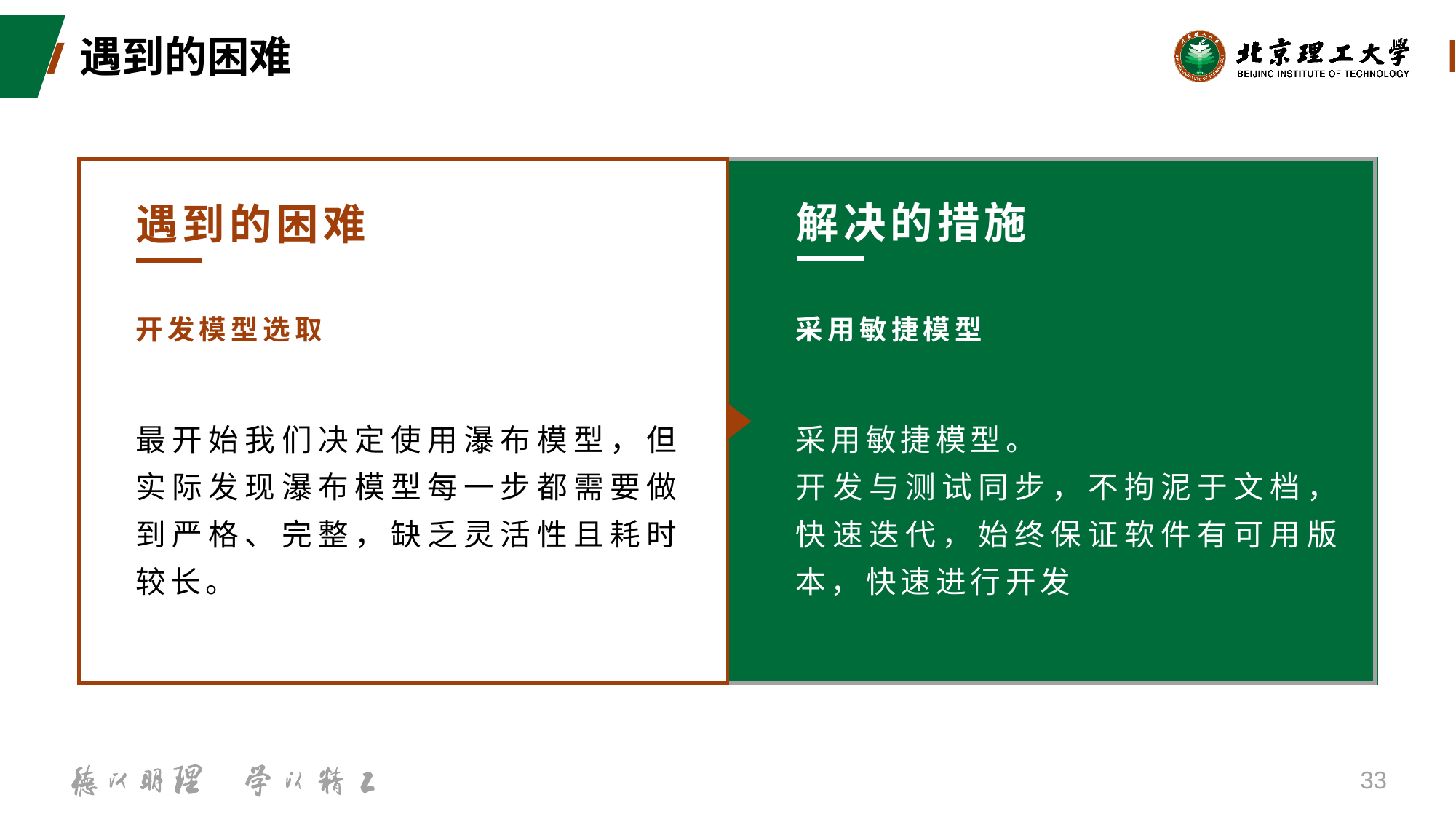

# 遇到的困难

解决的措施
遇到的困难
开发模型选取
采用敏捷模型
最开始我们决定使用瀑布模型，但实际发现瀑布模型每一步都需要做到严格、完整，缺乏灵活性且耗时较长。
采用敏捷模型。
开发与测试同步，不拘泥于文档，快速迭代，始终保证软件有可用版本，快速进行开发